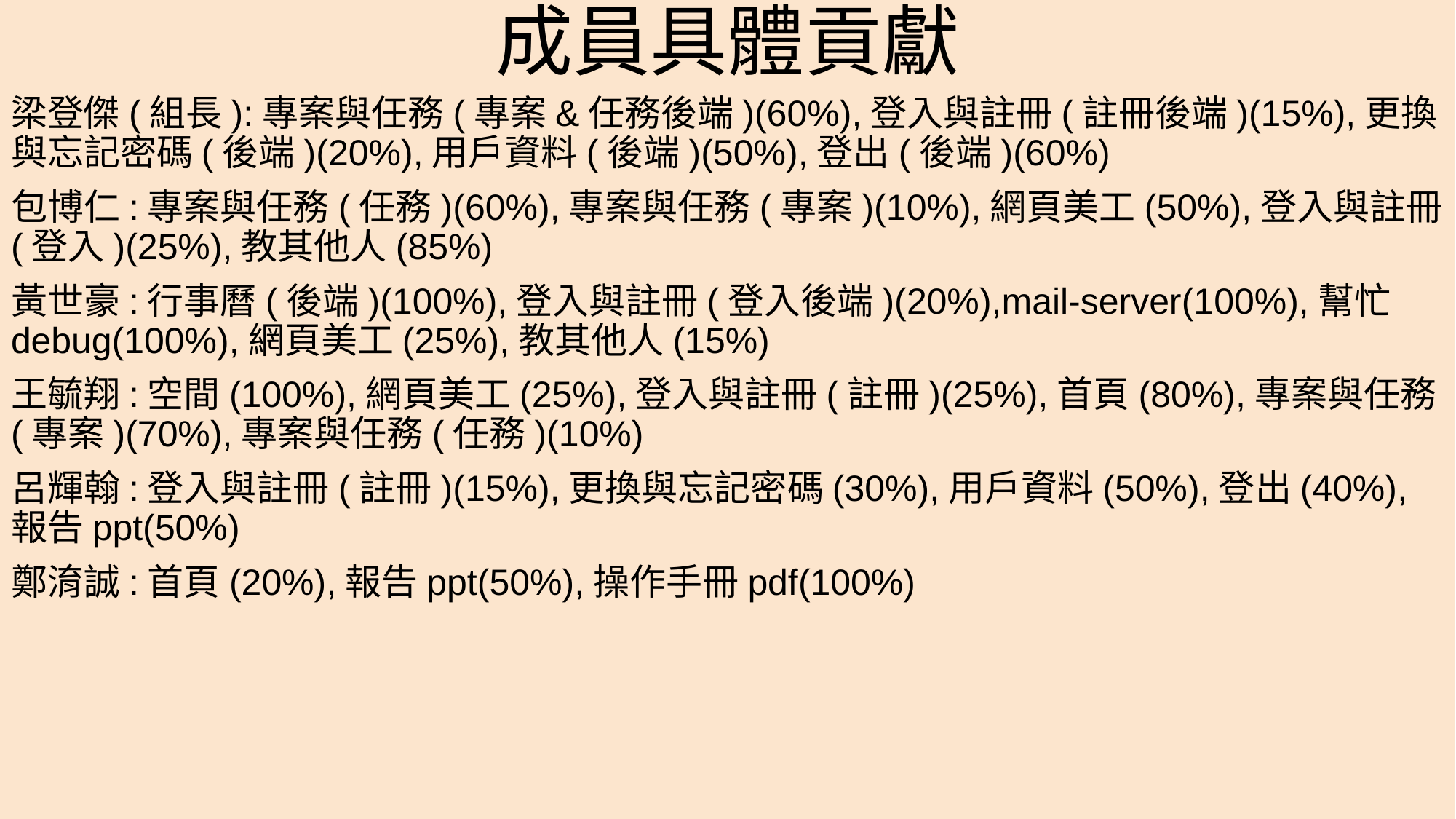

# 成員具體貢獻
梁登傑(組長):專案與任務(專案&任務後端)(60%),登入與註冊(註冊後端)(15%),更換與忘記密碼(後端)(20%),用戶資料(後端)(50%),登出(後端)(60%)
包博仁:專案與任務(任務)(60%),專案與任務(專案)(10%),網頁美工(50%),登入與註冊(登入)(25%),教其他人(85%)
黃世豪:行事曆(後端)(100%),登入與註冊(登入後端)(20%),mail-server(100%),幫忙debug(100%),網頁美工(25%),教其他人(15%)
王毓翔:空間(100%),網頁美工(25%),登入與註冊(註冊)(25%),首頁(80%),專案與任務(專案)(70%),專案與任務(任務)(10%)
呂輝翰:登入與註冊(註冊)(15%),更換與忘記密碼(30%),用戶資料(50%),登出(40%),報告ppt(50%)
鄭淯誠:首頁(20%),報告ppt(50%),操作手冊pdf(100%)